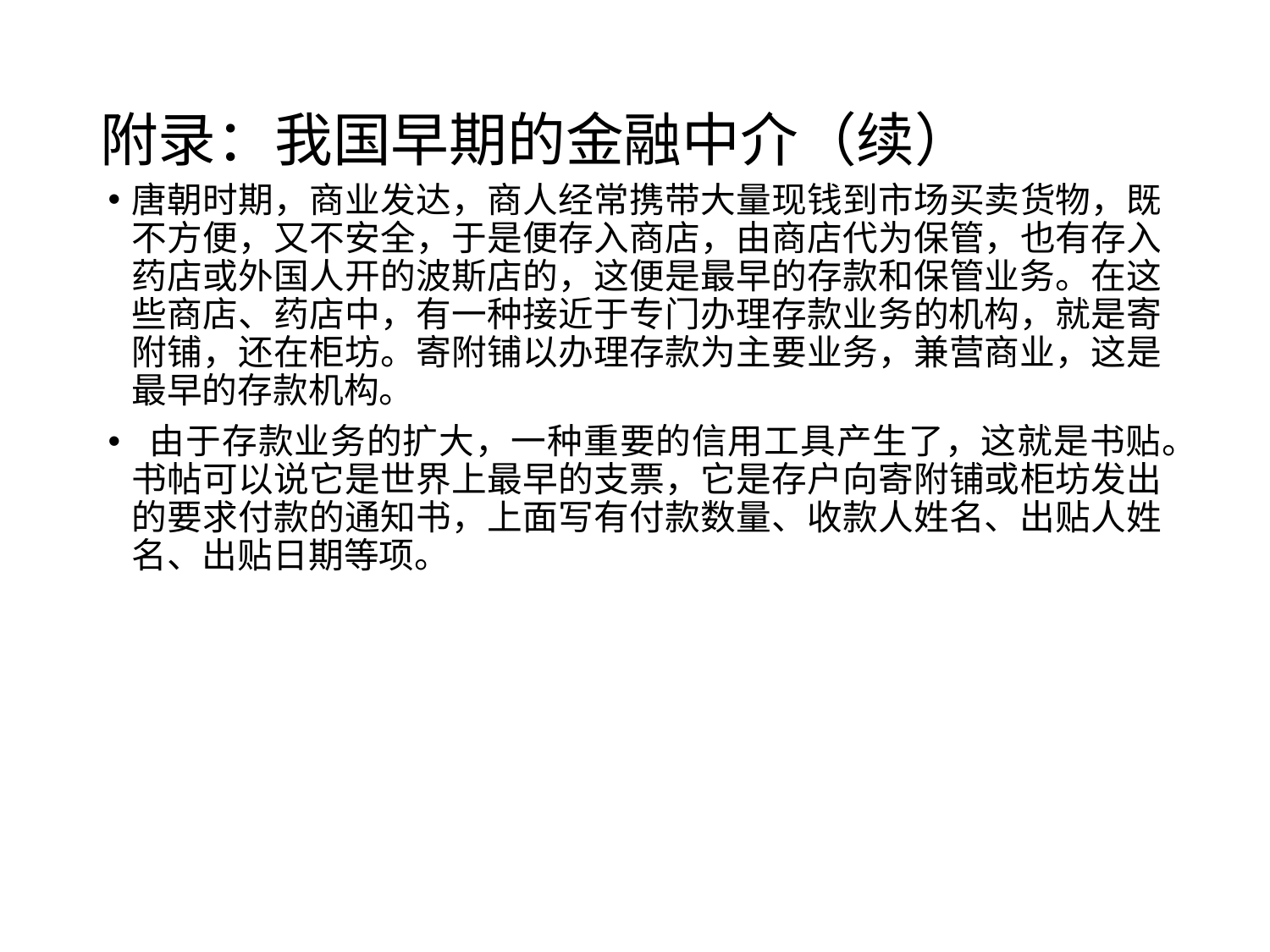

# 附录：我国早期的金融中介（续）
唐朝时期，商业发达，商人经常携带大量现钱到市场买卖货物，既不方便，又不安全，于是便存入商店，由商店代为保管，也有存入药店或外国人开的波斯店的，这便是最早的存款和保管业务。在这些商店、药店中，有一种接近于专门办理存款业务的机构，就是寄附铺，还在柜坊。寄附铺以办理存款为主要业务，兼营商业，这是最早的存款机构。
 由于存款业务的扩大，一种重要的信用工具产生了，这就是书贴。书帖可以说它是世界上最早的支票，它是存户向寄附铺或柜坊发出的要求付款的通知书，上面写有付款数量、收款人姓名、出贴人姓名、出贴日期等项。